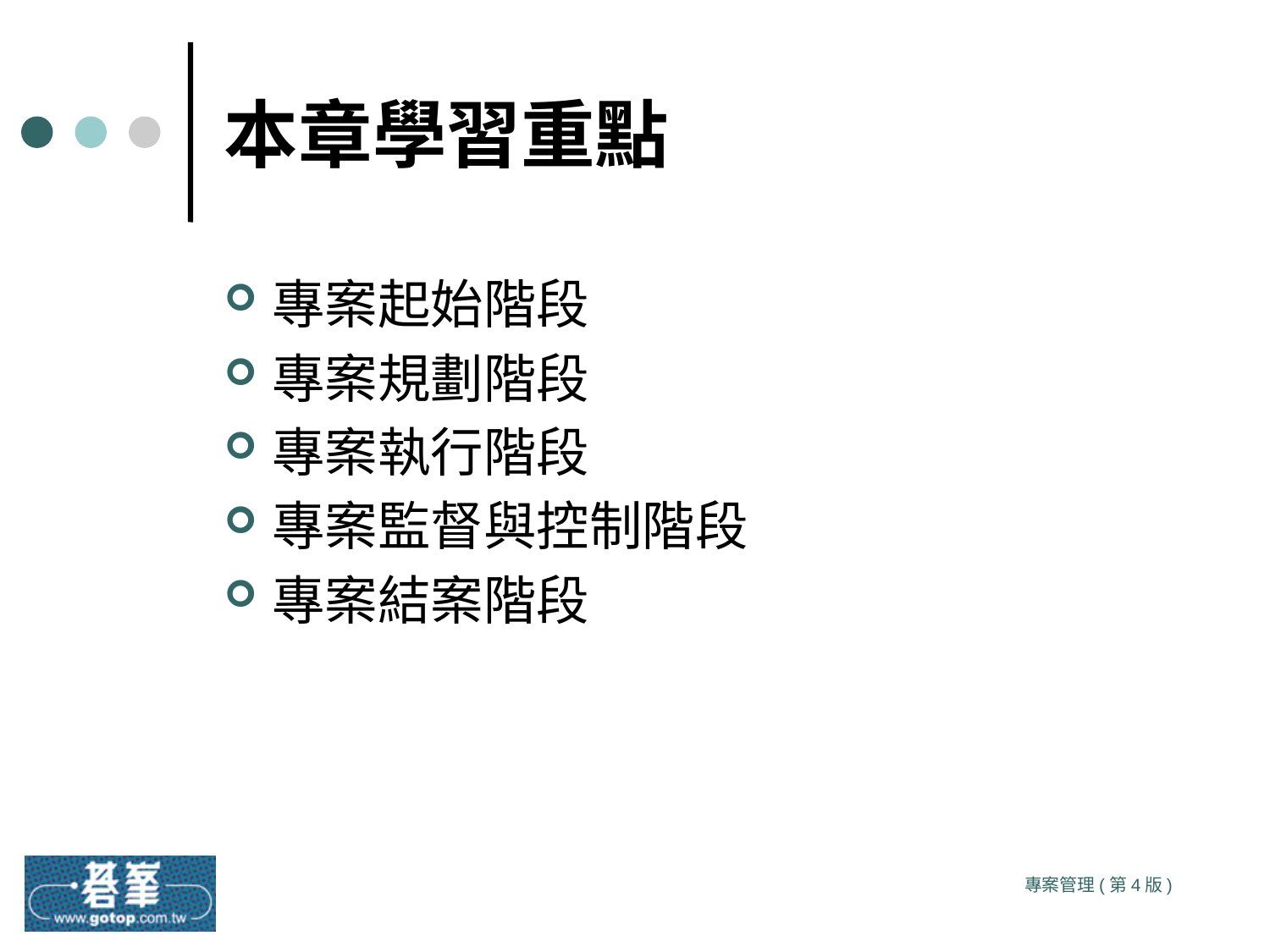

# 本章學習重點
專案起始階段
專案規劃階段
專案執行階段
專案監督與控制階段
專案結案階段
專案管理(第4版)